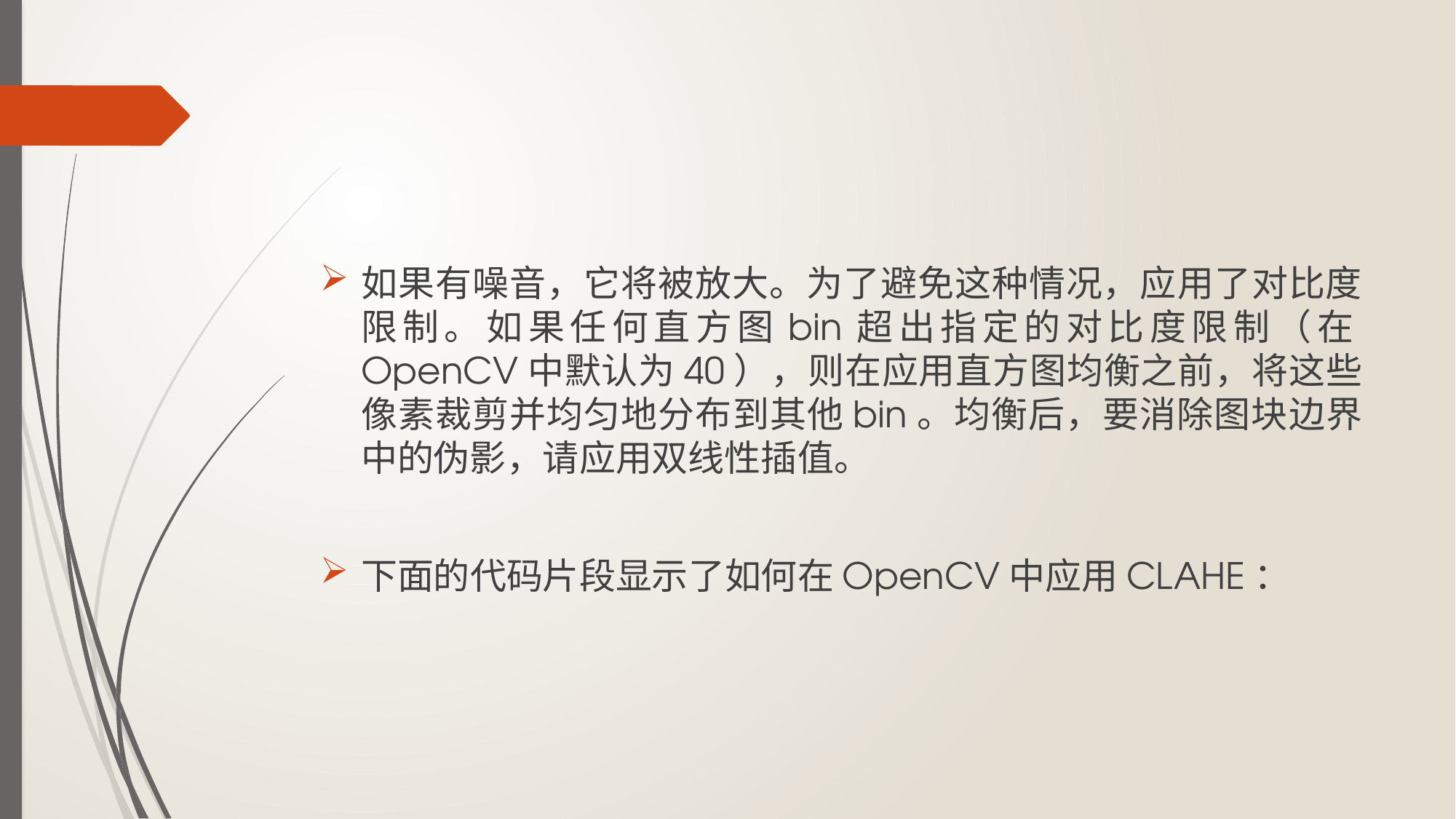

#
如果有噪音，它将被放大。为了避免这种情况，应用了对比度限制。如果任何直方图bin超出指定的对比度限制（在OpenCV中默认为40），则在应用直方图均衡之前，将这些像素裁剪并均匀地分布到其他bin。均衡后，要消除图块边界中的伪影，请应用双线性插值。

下面的代码片段显示了如何在OpenCV中应用CLAHE：